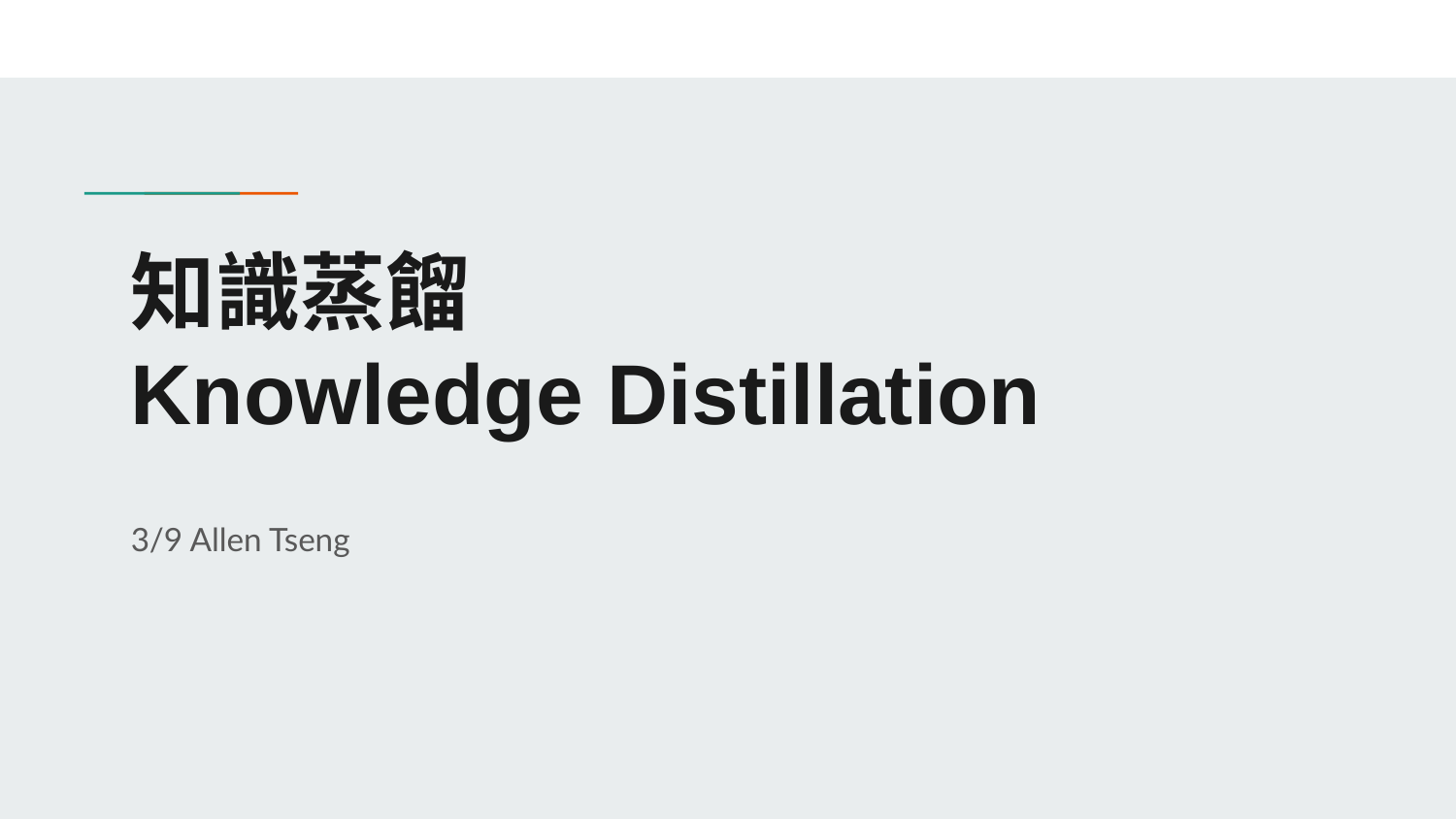

# 知識蒸餾
Knowledge Distillation
3/9 Allen Tseng